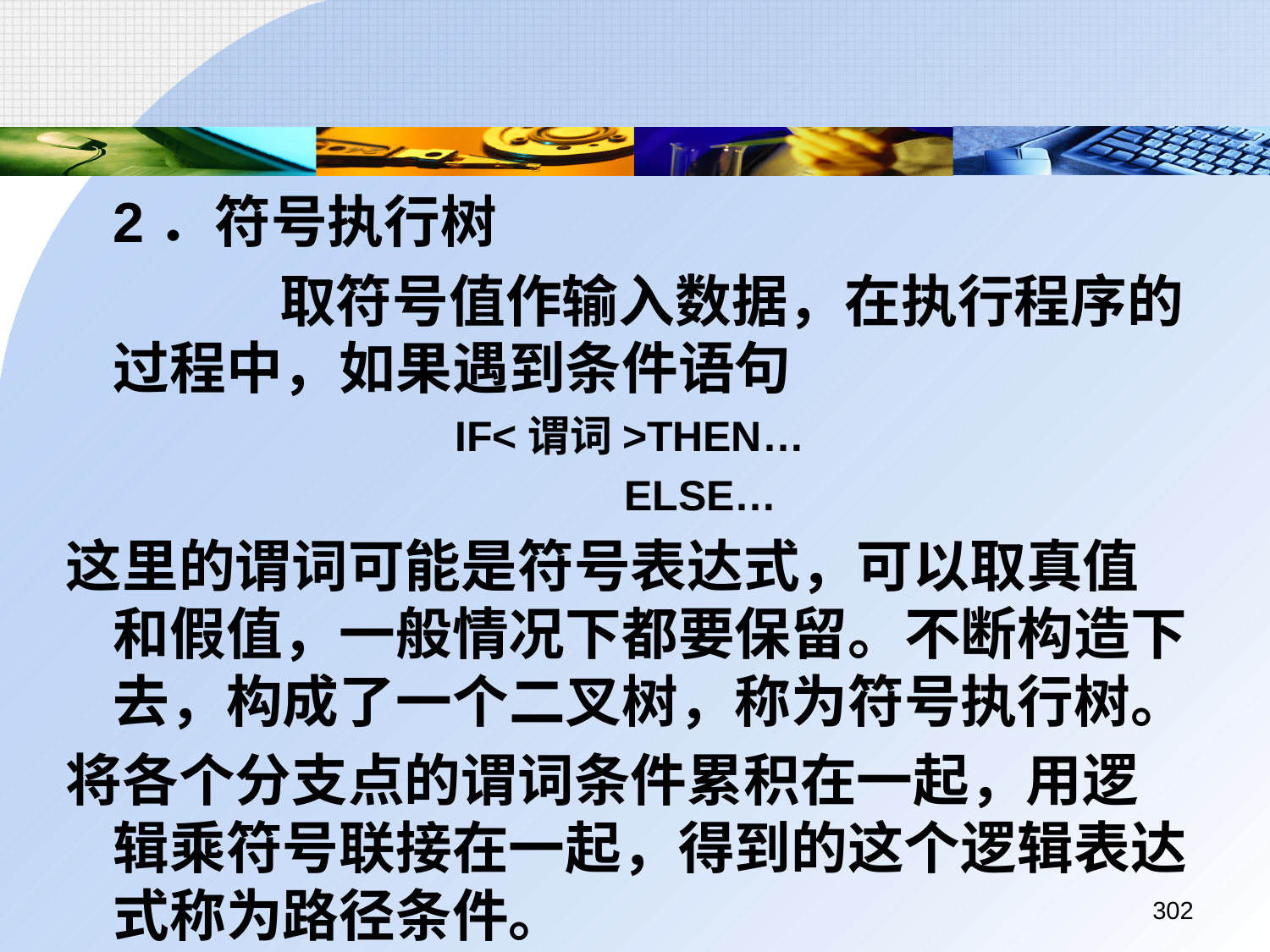

2．符号执行树
		  取符号值作输入数据，在执行程序的过程中，如果遇到条件语句
IF<谓词>THEN…
            ELSE…
这里的谓词可能是符号表达式，可以取真值和假值，一般情况下都要保留。不断构造下去，构成了一个二叉树，称为符号执行树。
将各个分支点的谓词条件累积在一起，用逻辑乘符号联接在一起，得到的这个逻辑表达式称为路径条件。

302